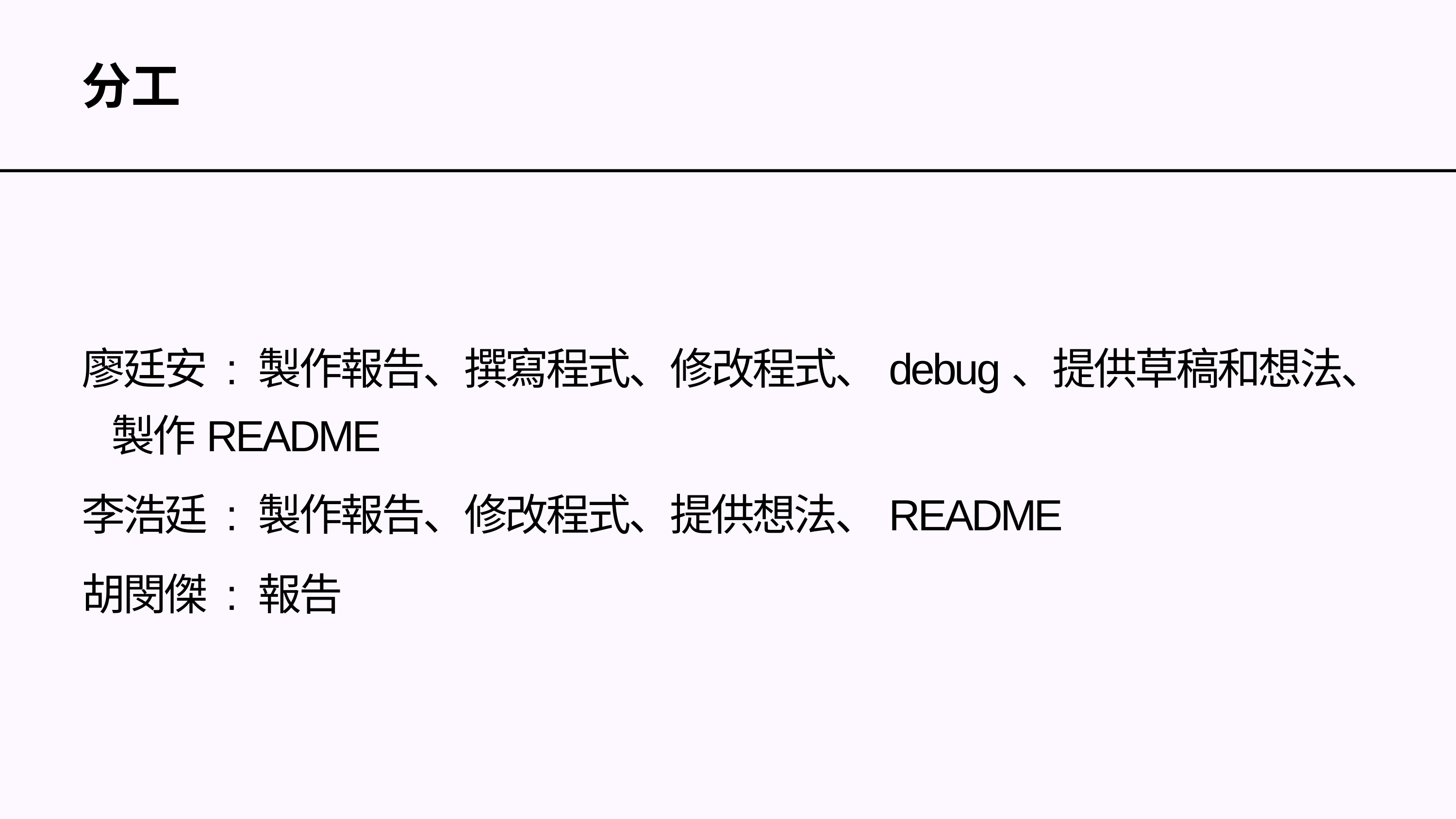

分工

廖廷安 : 製作報告、撰寫程式、修改程式、debug、提供草稿和想法、    製作README

李浩廷 : 製作報告、修改程式、提供想法、README

胡閔傑 : 報告